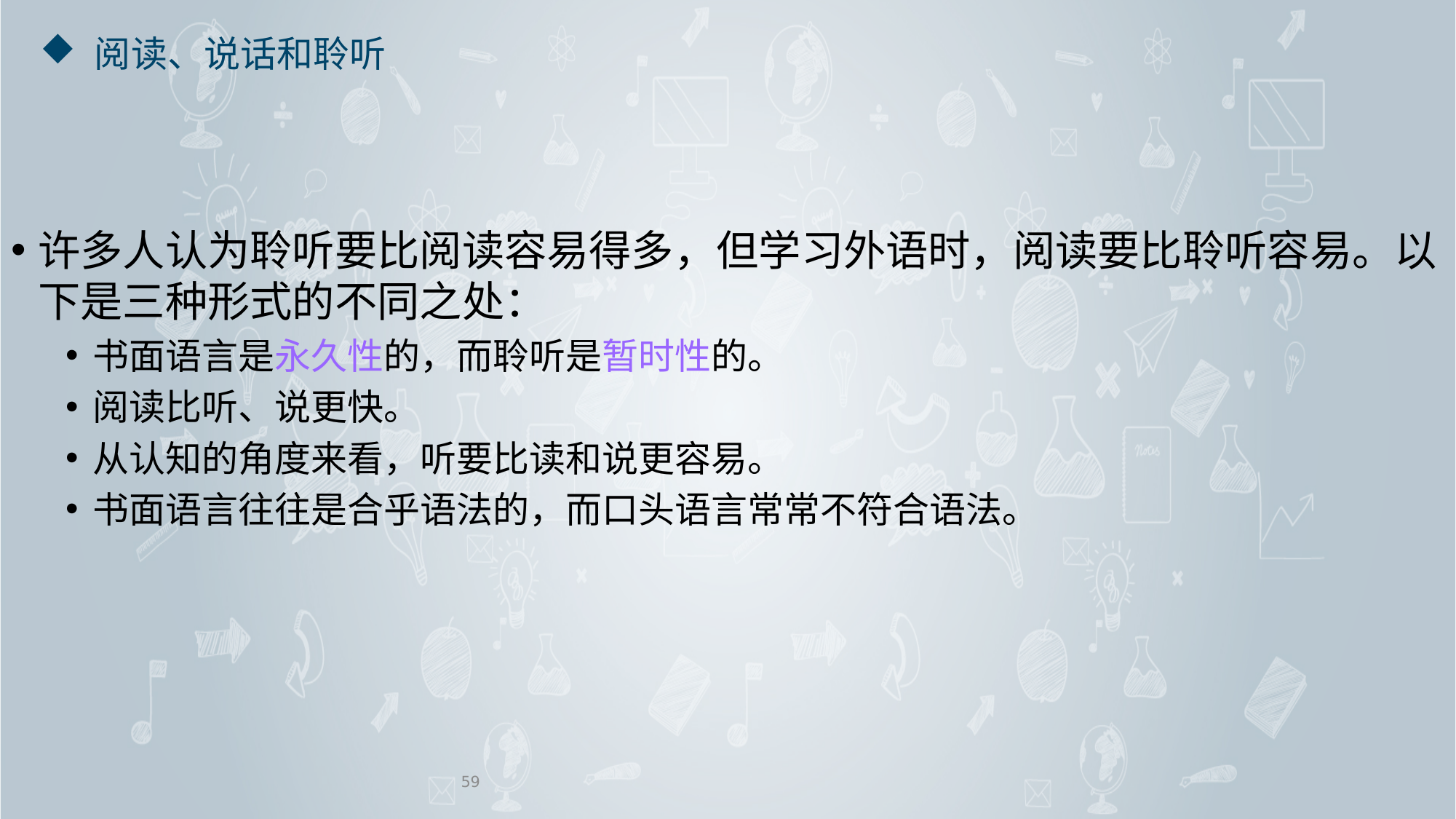

# 阅读、说话和聆听
许多人认为聆听要比阅读容易得多，但学习外语时，阅读要比聆听容易。以下是三种形式的不同之处：
书面语言是永久性的，而聆听是暂时性的。
阅读比听、说更快。
从认知的角度来看，听要比读和说更容易。
书面语言往往是合乎语法的，而口头语言常常不符合语法。

59